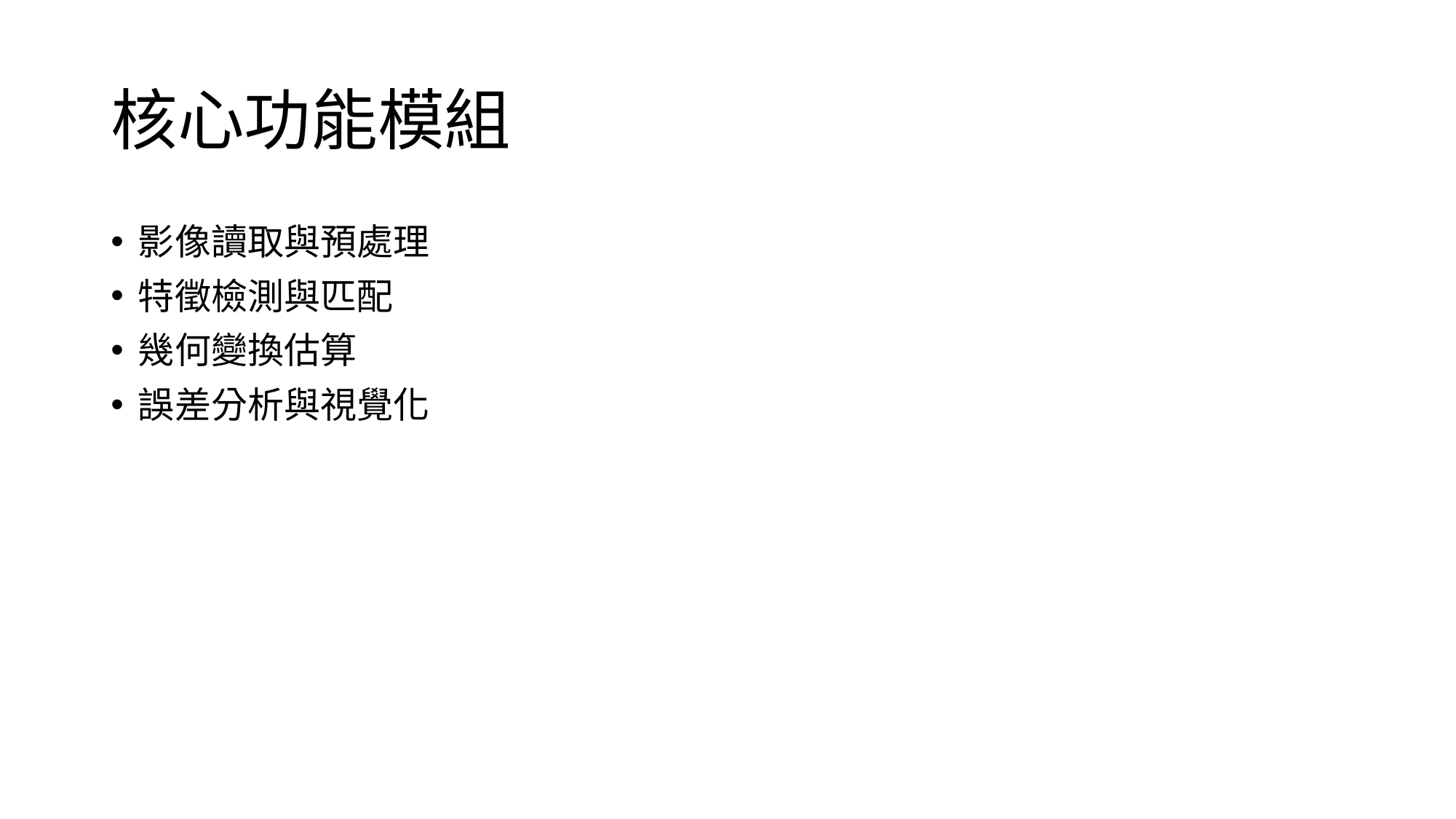

# 核心功能模組
影像讀取與預處理
特徵檢測與匹配
幾何變換估算
誤差分析與視覺化